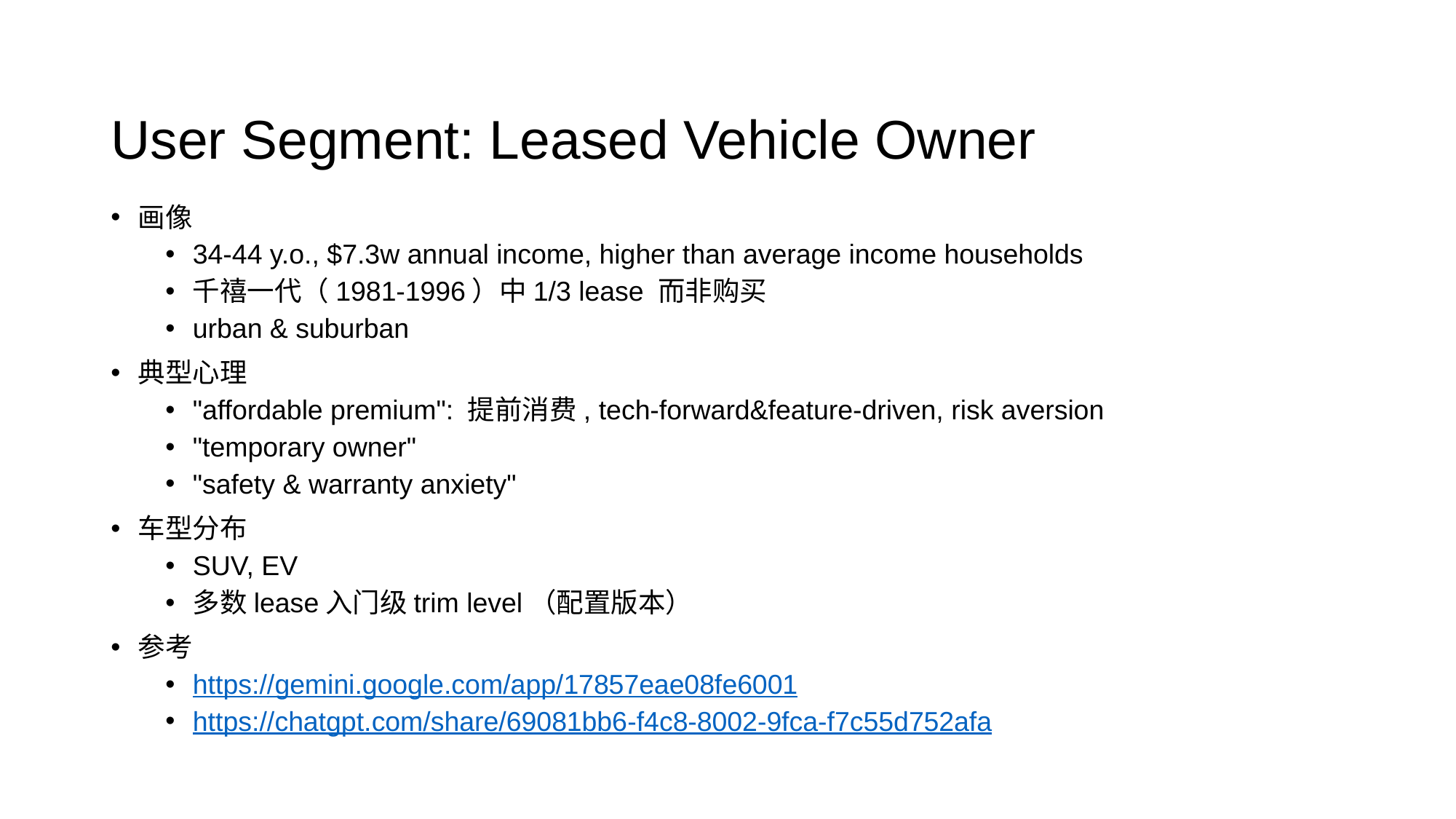

# User Segment: Leased Vehicle Owner
画像
34-44 y.o., $7.3w annual income, higher than average income households
千禧一代（1981-1996）中1/3 lease 而非购买
urban & suburban
典型心理
"affordable premium": 提前消费, tech-forward&feature-driven, risk aversion
"temporary owner"
"safety & warranty anxiety"
车型分布
SUV, EV
多数lease入门级trim level（配置版本）
参考
https://gemini.google.com/app/17857eae08fe6001
https://chatgpt.com/share/69081bb6-f4c8-8002-9fca-f7c55d752afa